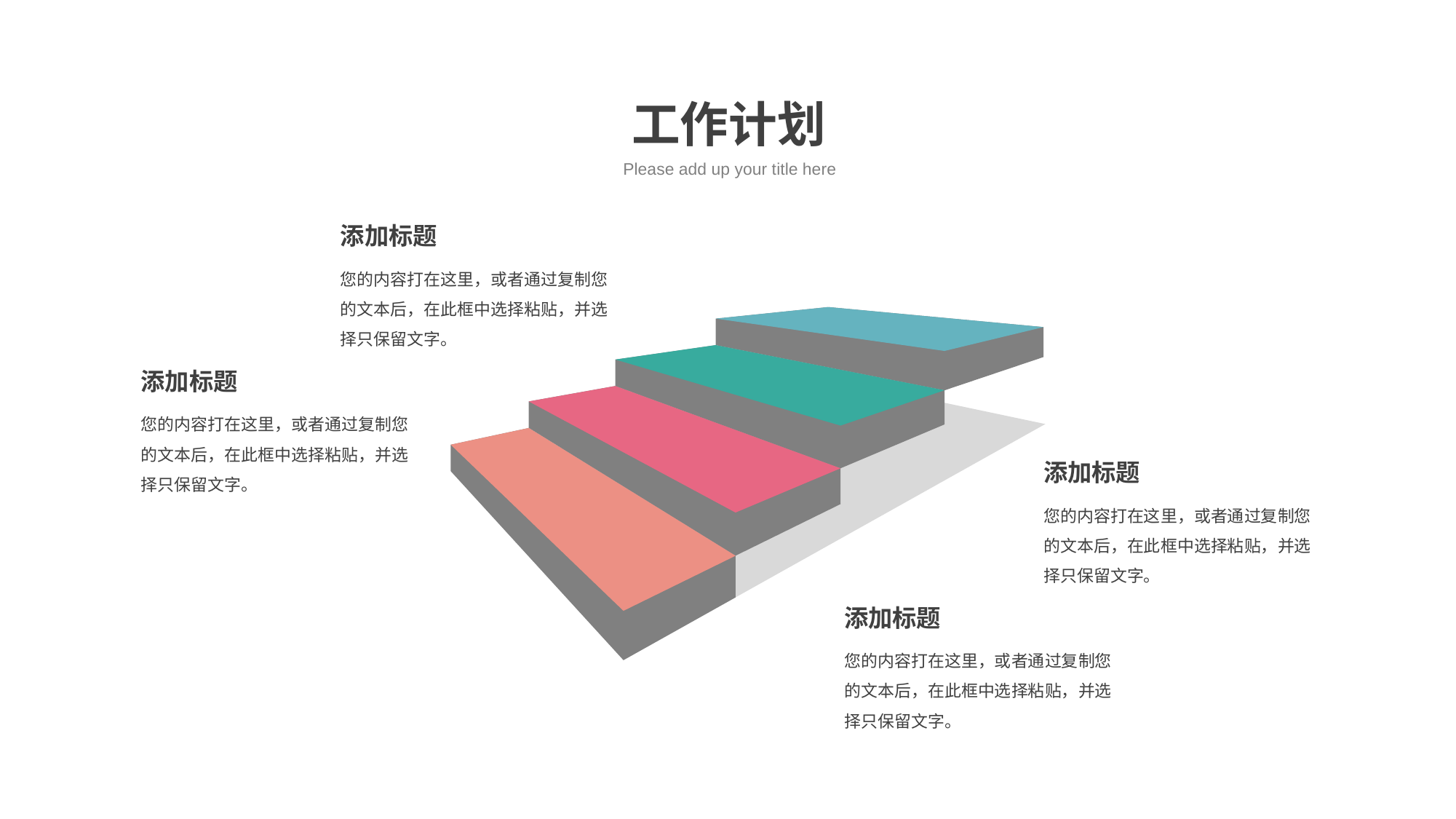

工作计划
Please add up your title here
Finish Work
Lorem ipsum dolor sit amet, consectetur adipiscing elit.
添加标题
您的内容打在这里，或者通过复制您的文本后，在此框中选择粘贴，并选择只保留文字。

添加标题

您的内容打在这里，或者通过复制您的文本后，在此框中选择粘贴，并选择只保留文字。

添加标题
您的内容打在这里，或者通过复制您的文本后，在此框中选择粘贴，并选择只保留文字。
添加标题
您的内容打在这里，或者通过复制您的文本后，在此框中选择粘贴，并选择只保留文字。